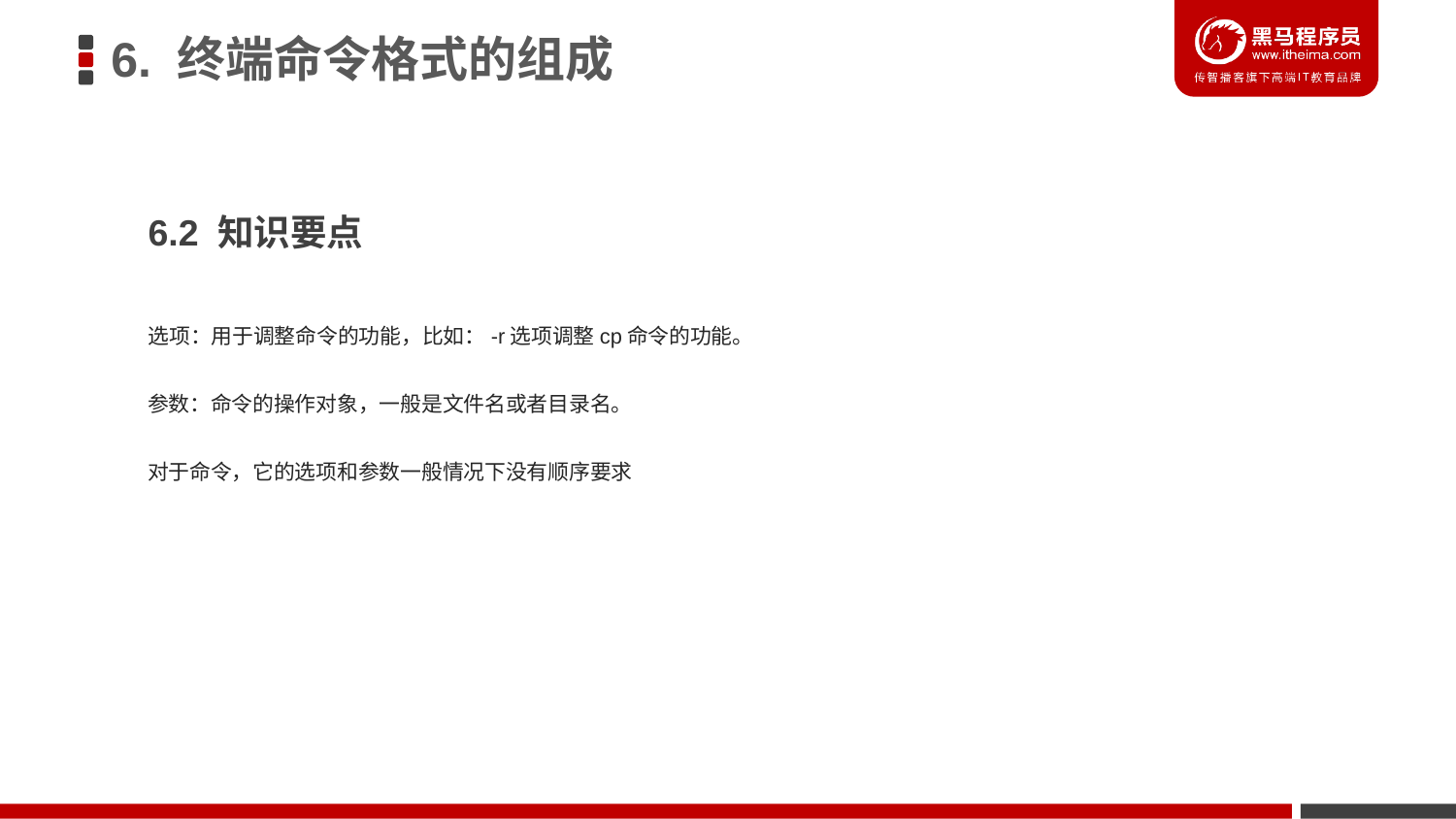

6. 终端命令格式的组成
6.2 知识要点
选项：用于调整命令的功能，比如：-r选项调整cp命令的功能。
参数：命令的操作对象，一般是文件名或者目录名。
对于命令，它的选项和参数一般情况下没有顺序要求